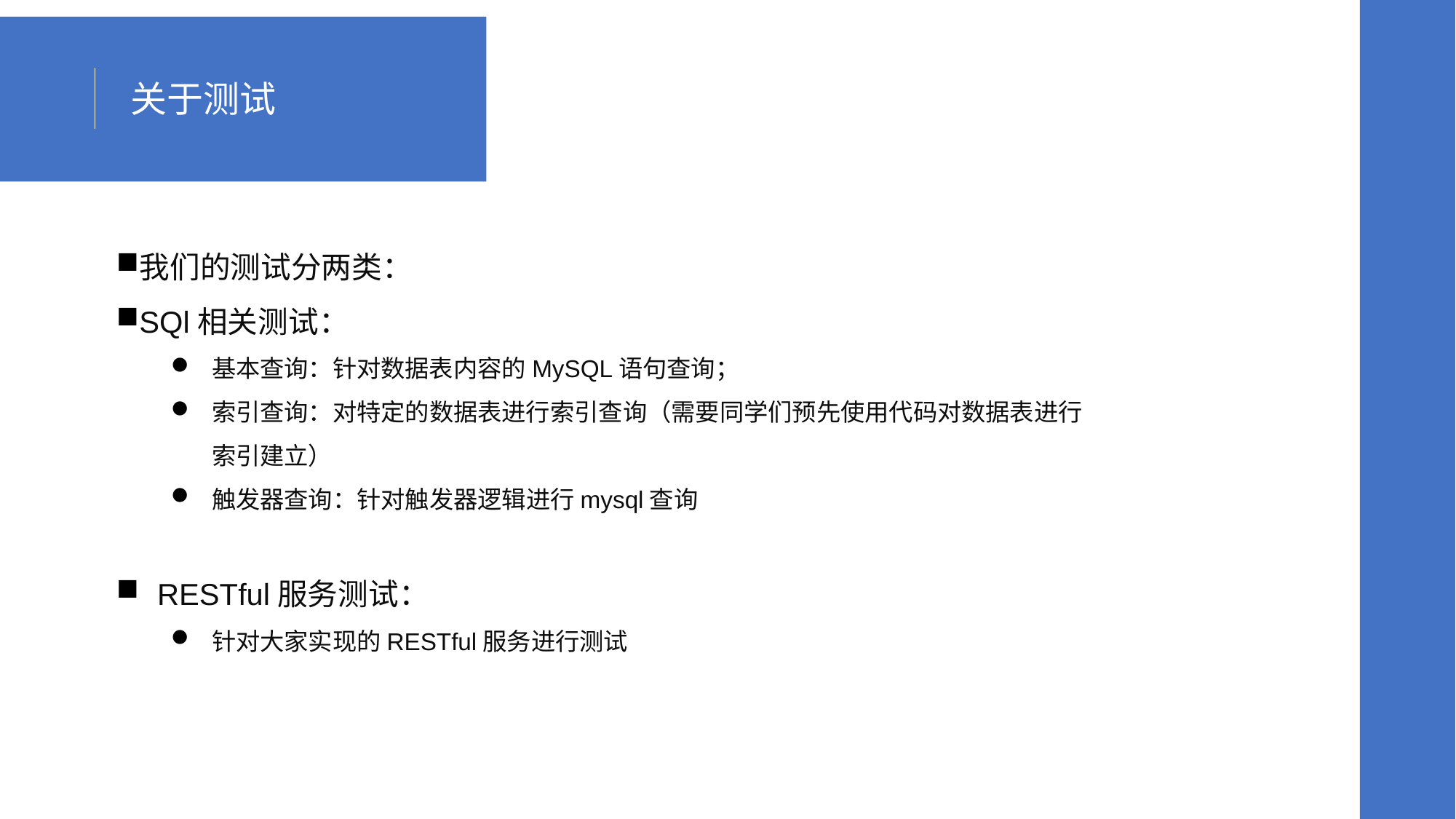

关于测试
我们的测试分两类：
SQl相关测试：
基本查询：针对数据表内容的MySQL语句查询；
索引查询：对特定的数据表进行索引查询（需要同学们预先使用代码对数据表进行索引建立）
触发器查询：针对触发器逻辑进行mysql查询

RESTful服务测试：
针对大家实现的RESTful服务进行测试